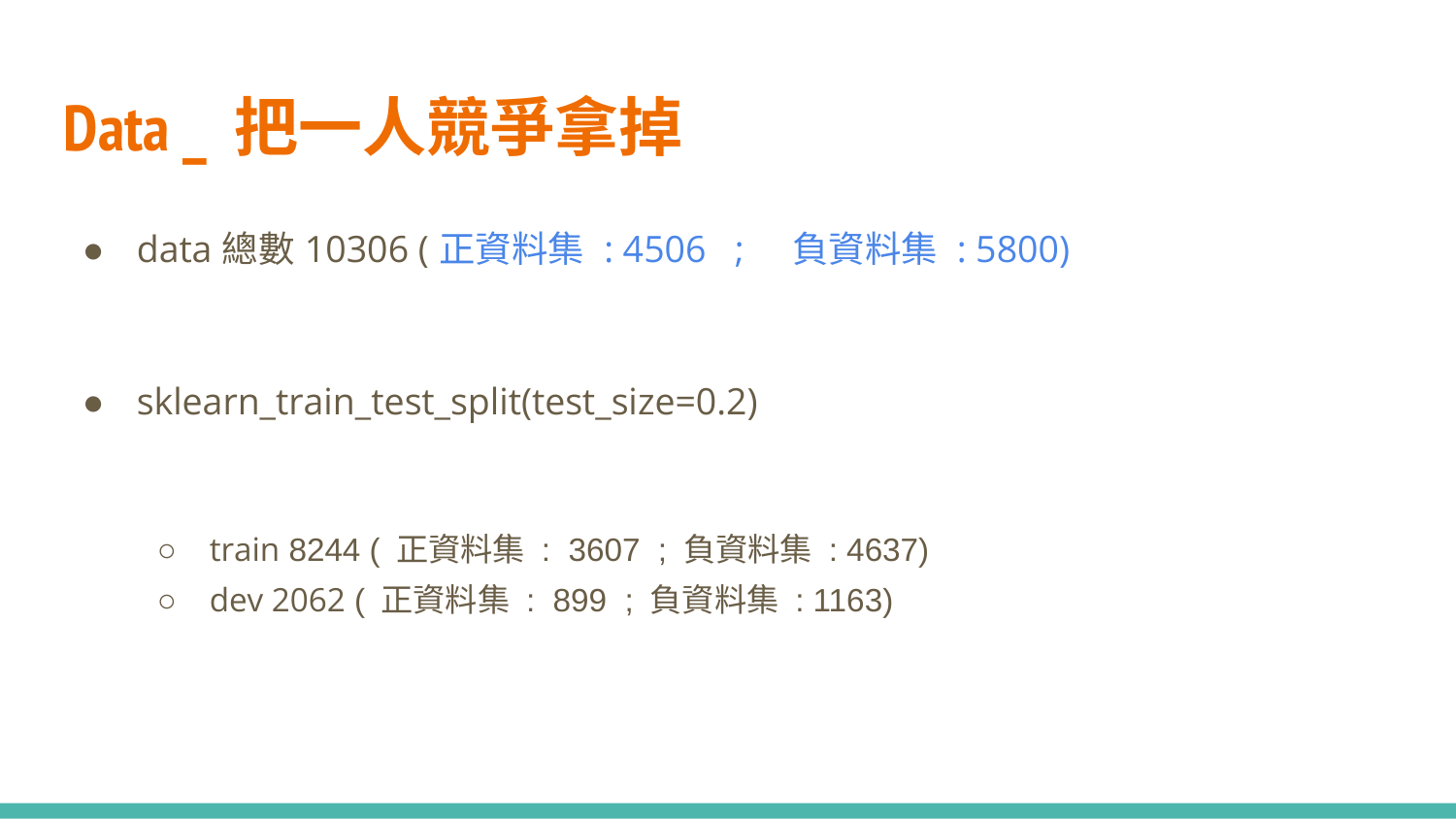

Data _ 把一人競爭拿掉
data總數10306 (正資料集 : 4506   ;    負資料集 : 5800)

sklearn_train_test_split(test_size=0.2)

train 8244 ( 正資料集 :  3607  ; 負資料集 : 4637)
dev 2062 ( 正資料集 :  899  ; 負資料集 : 1163)